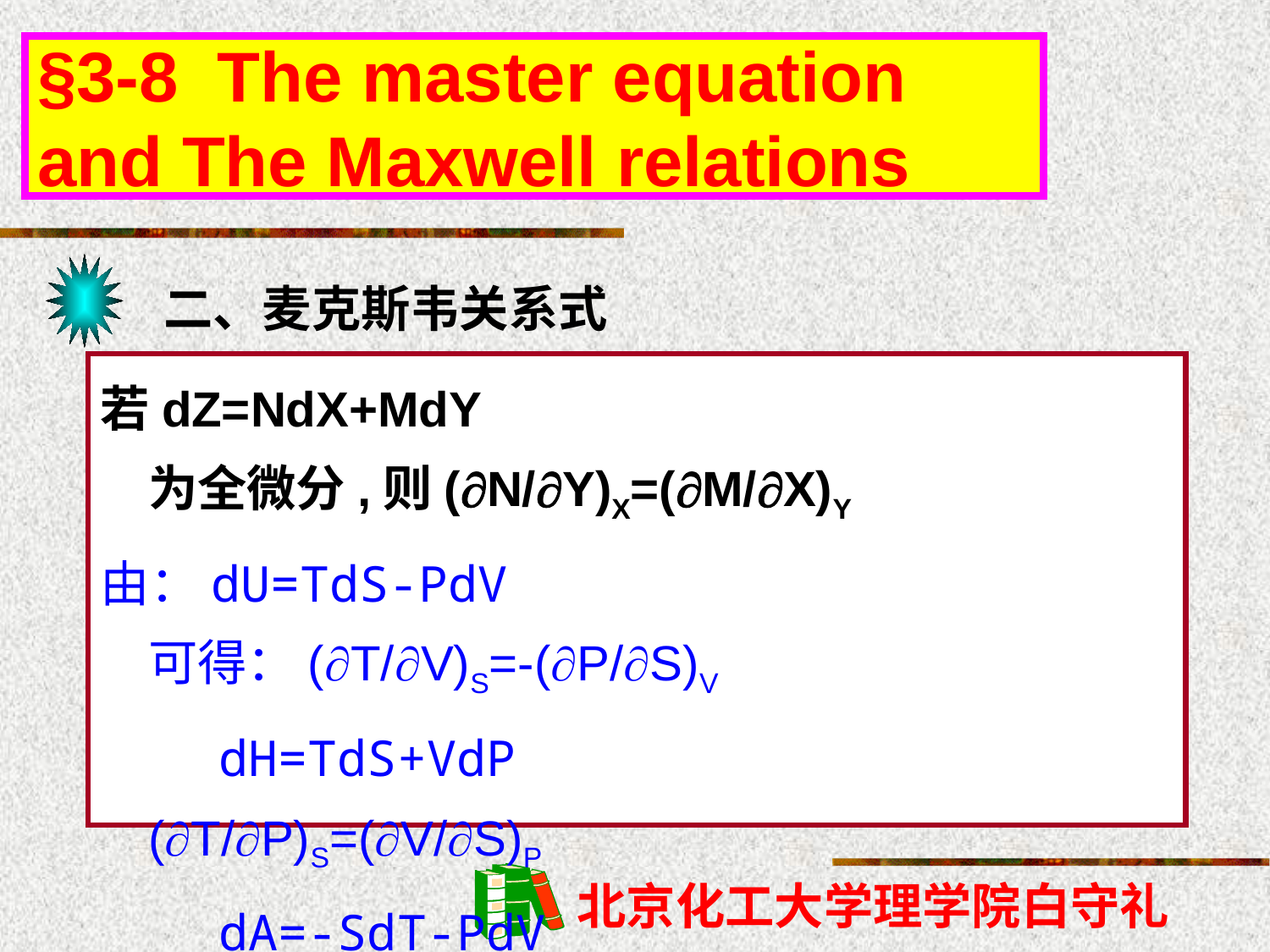

§3-8  The master equation and The Maxwell relations

二、麦克斯韦关系式
若dZ=NdX+MdY 为全微分,则(∂N/∂Y)X=(∂M/∂X)Y
由：dU=TdS-PdV    可得：(∂T/∂V)S=-(∂P/∂S)V
    dH=TdS+VdP          (∂T/∂P)S=(∂V/∂S)P
    dA=-SdT-PdV         (∂S/∂V)T=(∂P/∂T)V
    dG=-SdT+VdP         (∂S/∂P)T=-(∂V/∂T)P